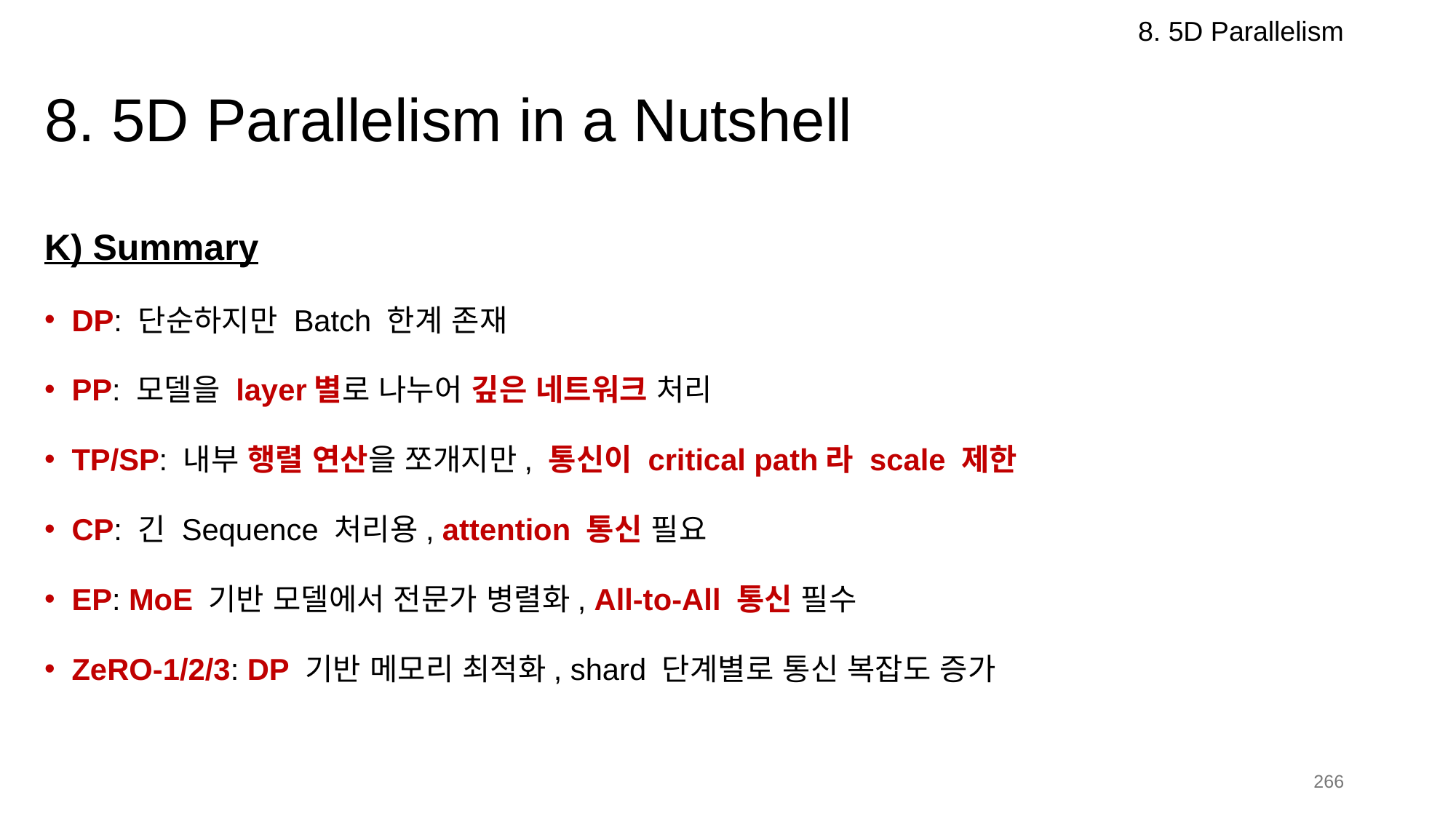

8. 5D Parallelism
# 8. 5D Parallelism in a Nutshell
K) Summary
DP: 단순하지만 Batch 한계 존재
PP: 모델을 layer별로 나누어 깊은 네트워크 처리
TP/SP: 내부 행렬 연산을 쪼개지만, 통신이 critical path라 scale 제한
CP: 긴 Sequence 처리용, attention 통신 필요
EP: MoE 기반 모델에서 전문가 병렬화, All-to-All 통신 필수
ZeRO-1/2/3: DP 기반 메모리 최적화, shard 단계별로 통신 복잡도 증가
266